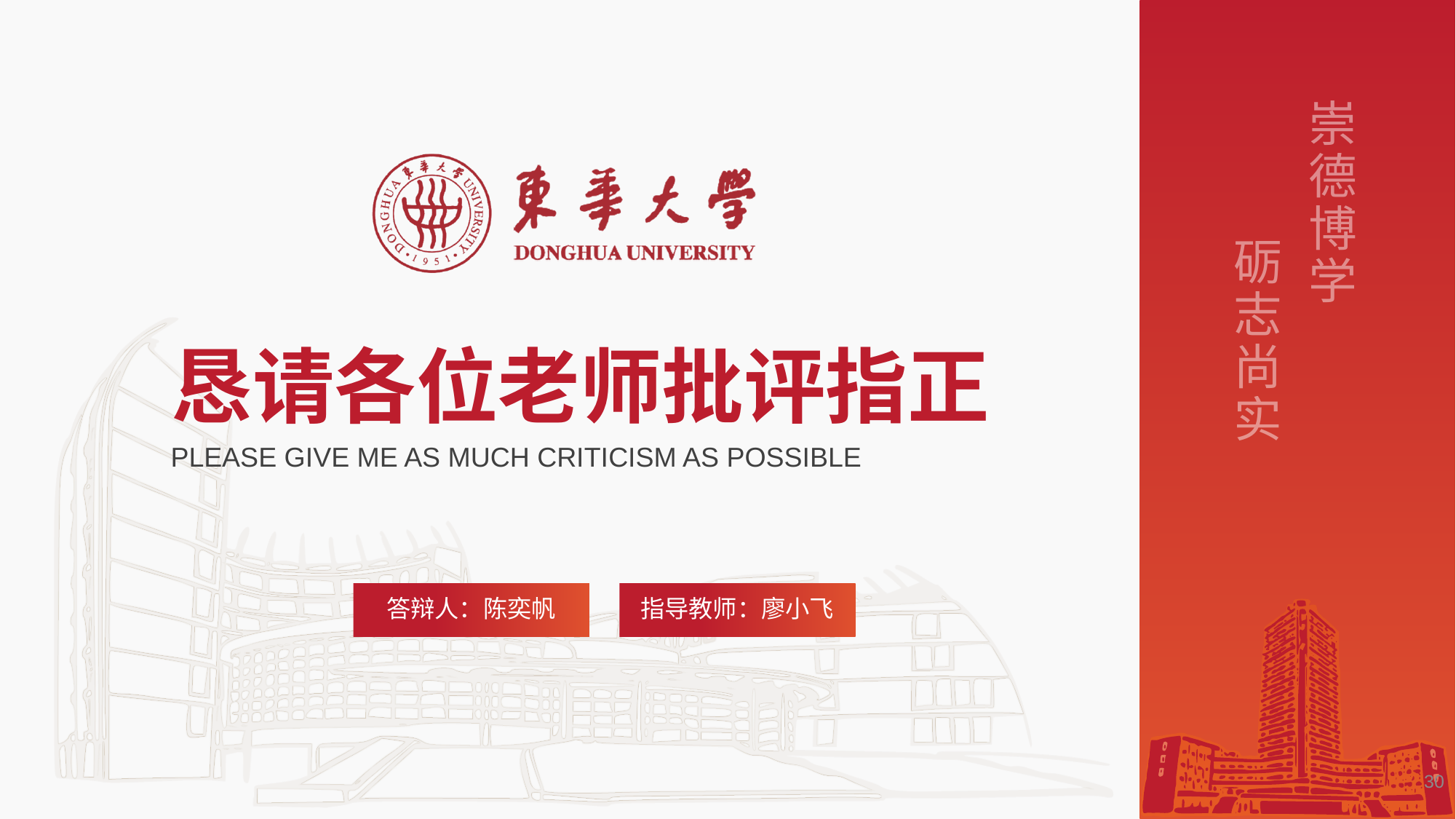

恳请各位老师批评指正
PLEASE GIVE ME AS MUCH CRITICISM AS POSSIBLE
答辩人：陈奕帆
指导教师：廖小飞
30